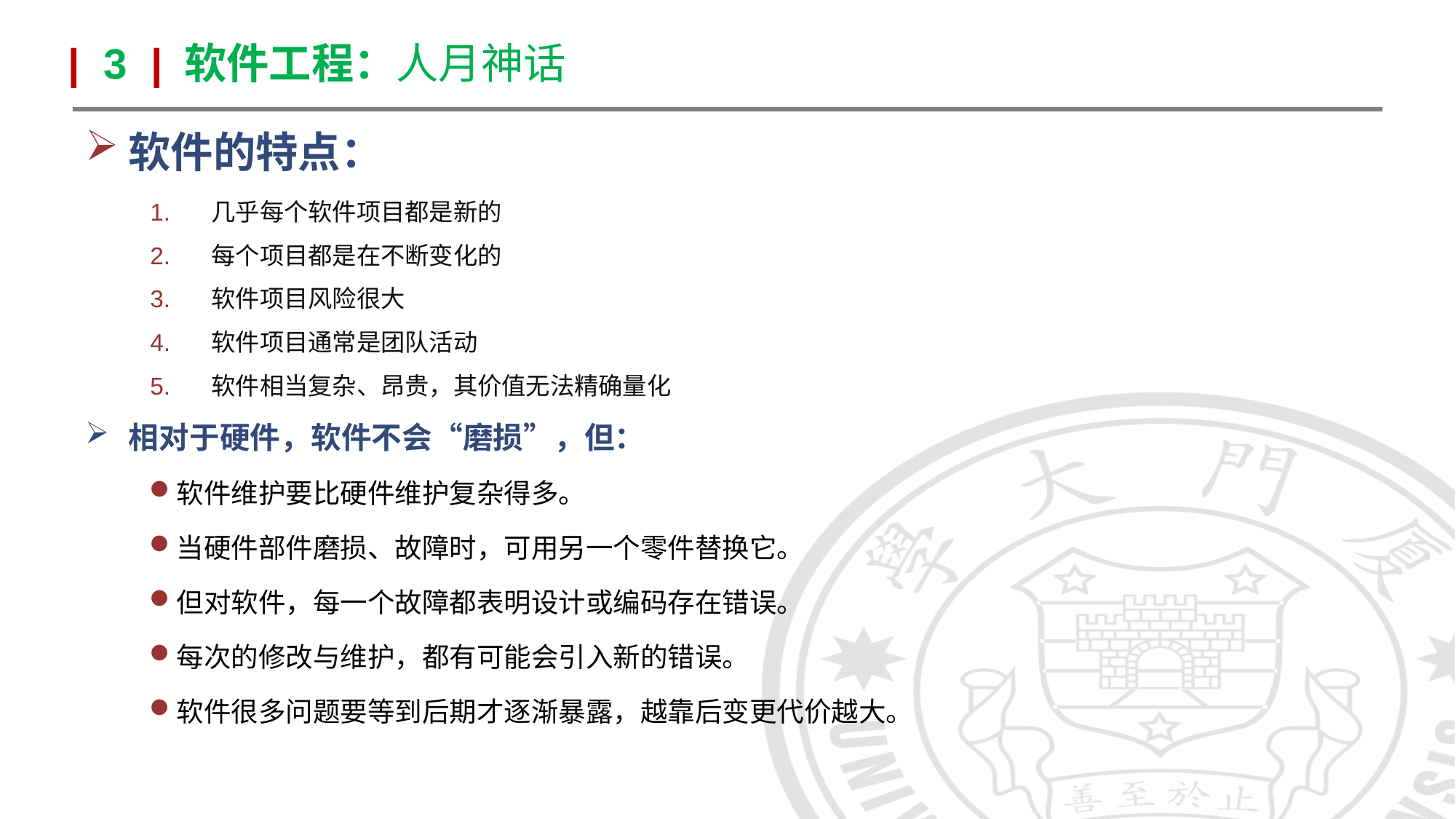

|  3  | 软件工程：人月神话
软件的特点：
几乎每个软件项目都是新的
每个项目都是在不断变化的
软件项目风险很大
软件项目通常是团队活动
软件相当复杂、昂贵，其价值无法精确量化
相对于硬件，软件不会“磨损”，但：
软件维护要比硬件维护复杂得多。
当硬件部件磨损、故障时，可用另一个零件替换它。
但对软件，每一个故障都表明设计或编码存在错误。
每次的修改与维护，都有可能会引入新的错误。
软件很多问题要等到后期才逐渐暴露，越靠后变更代价越大。